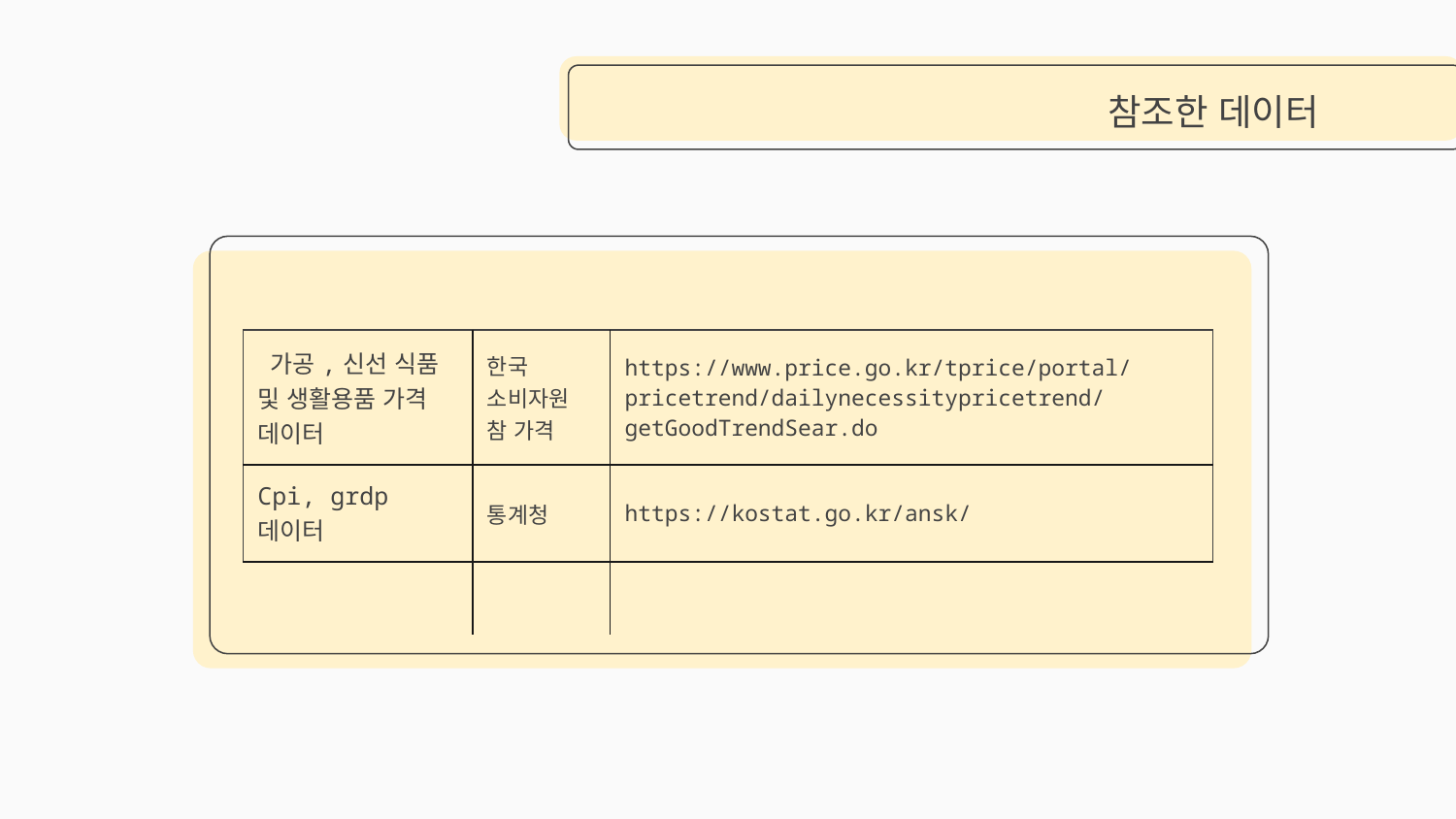

# 참조한 데이터

| 가공,신선 식품 및 생활용품 가격 데이터 | 한국 소비자원 참 가격 | https://www.price.go.kr/tprice/portal/pricetrend/dailynecessitypricetrend/getGoodTrendSear.do |
| --- | --- | --- |
| Cpi, grdp데이터 | 통계청 | https://kostat.go.kr/ansk/ |
|  |  |  |